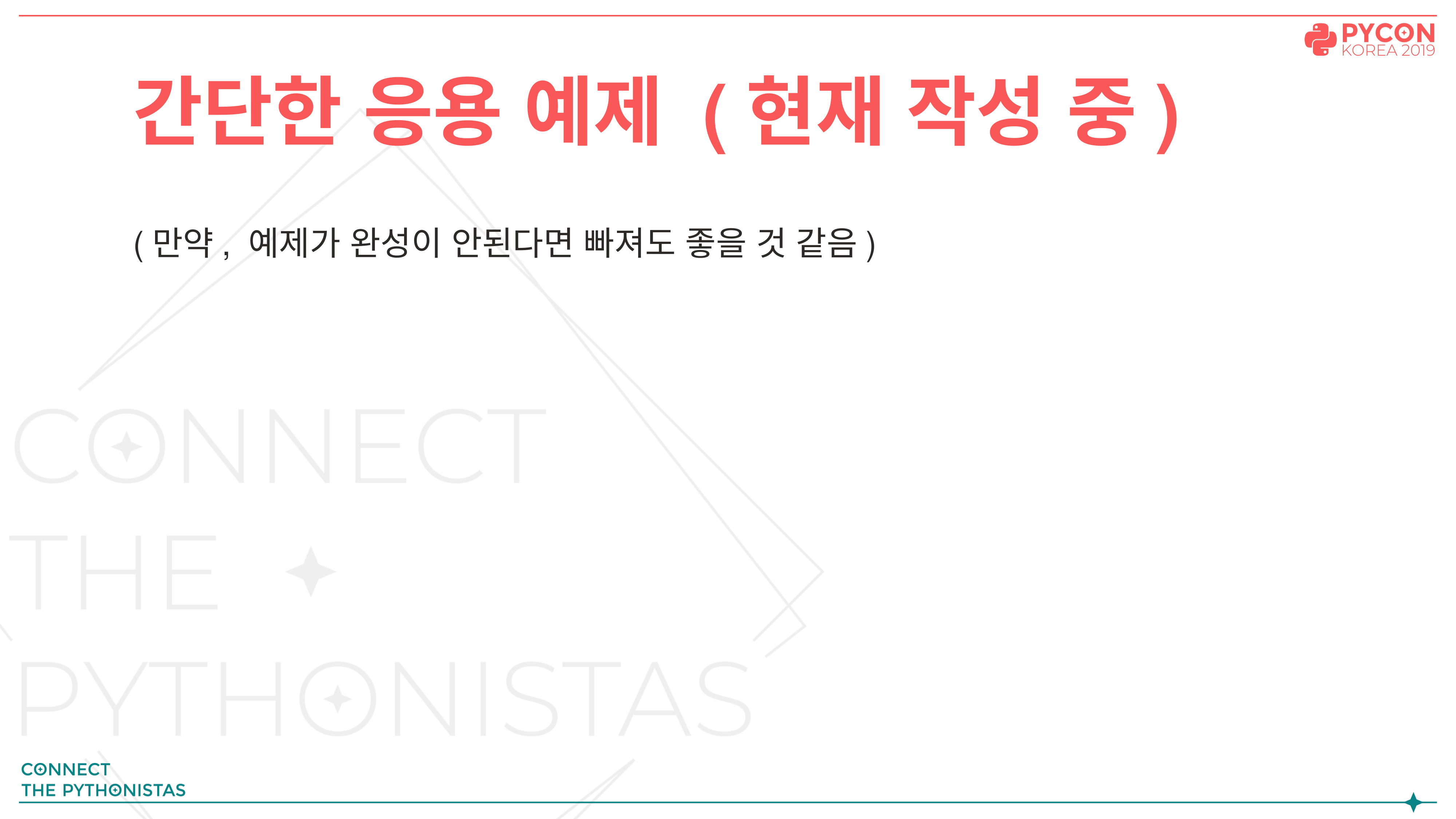

# 간단한 응용 예제 (현재 작성 중)
(만약, 예제가 완성이 안된다면 빠져도 좋을 것 같음)